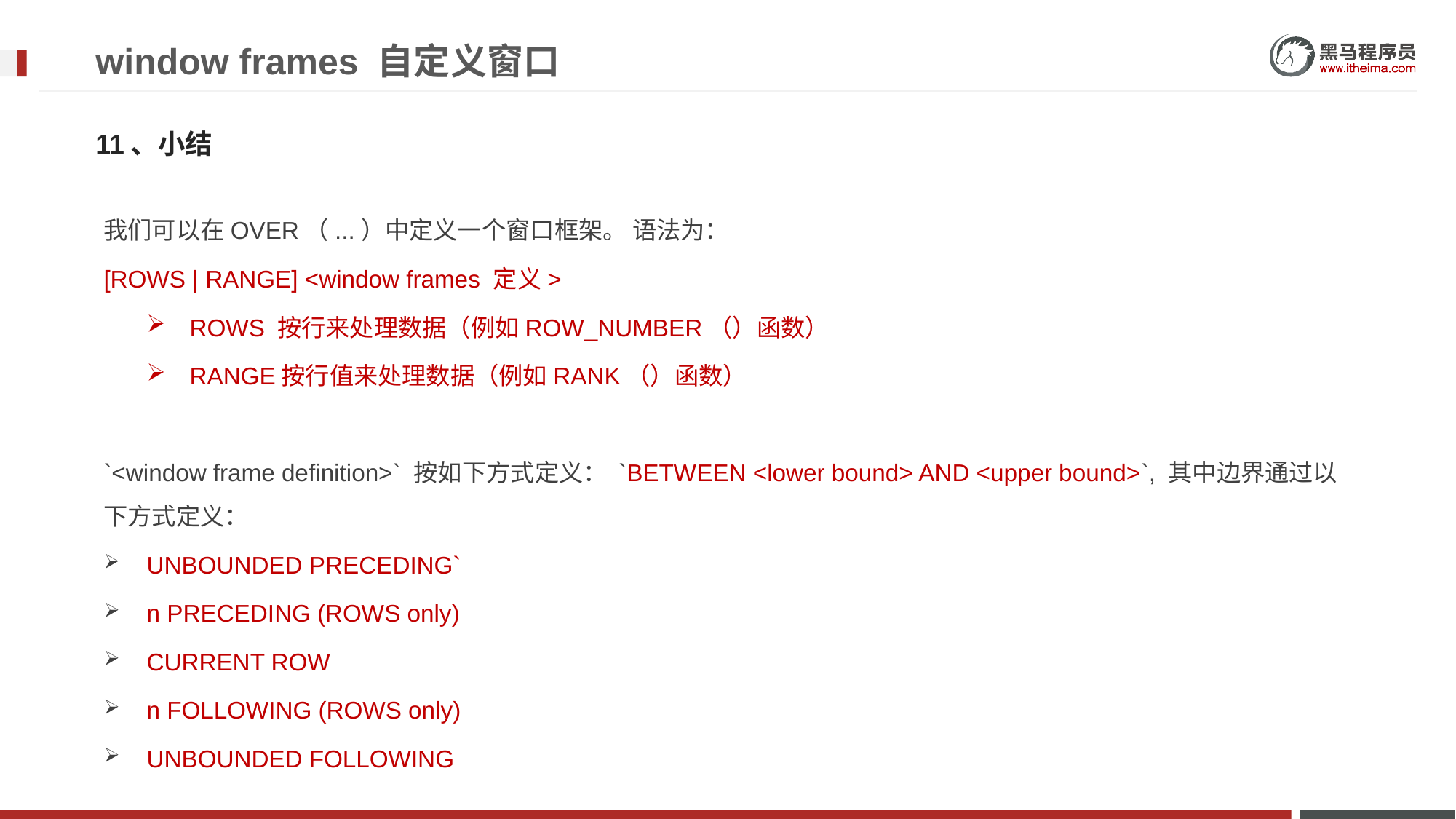

# window frames 自定义窗口
11、小结
我们可以在OVER（...）中定义一个窗口框架。 语法为：
[ROWS | RANGE] <window frames 定义>
ROWS 按行来处理数据（例如ROW_NUMBER（）函数）
RANGE按行值来处理数据（例如RANK（）函数）

`<window frame definition>` 按如下方式定义： `BETWEEN <lower bound> AND <upper bound>`, 其中边界通过以下方式定义：
UNBOUNDED PRECEDING`
n PRECEDING (ROWS only)
CURRENT ROW
n FOLLOWING (ROWS only)
UNBOUNDED FOLLOWING